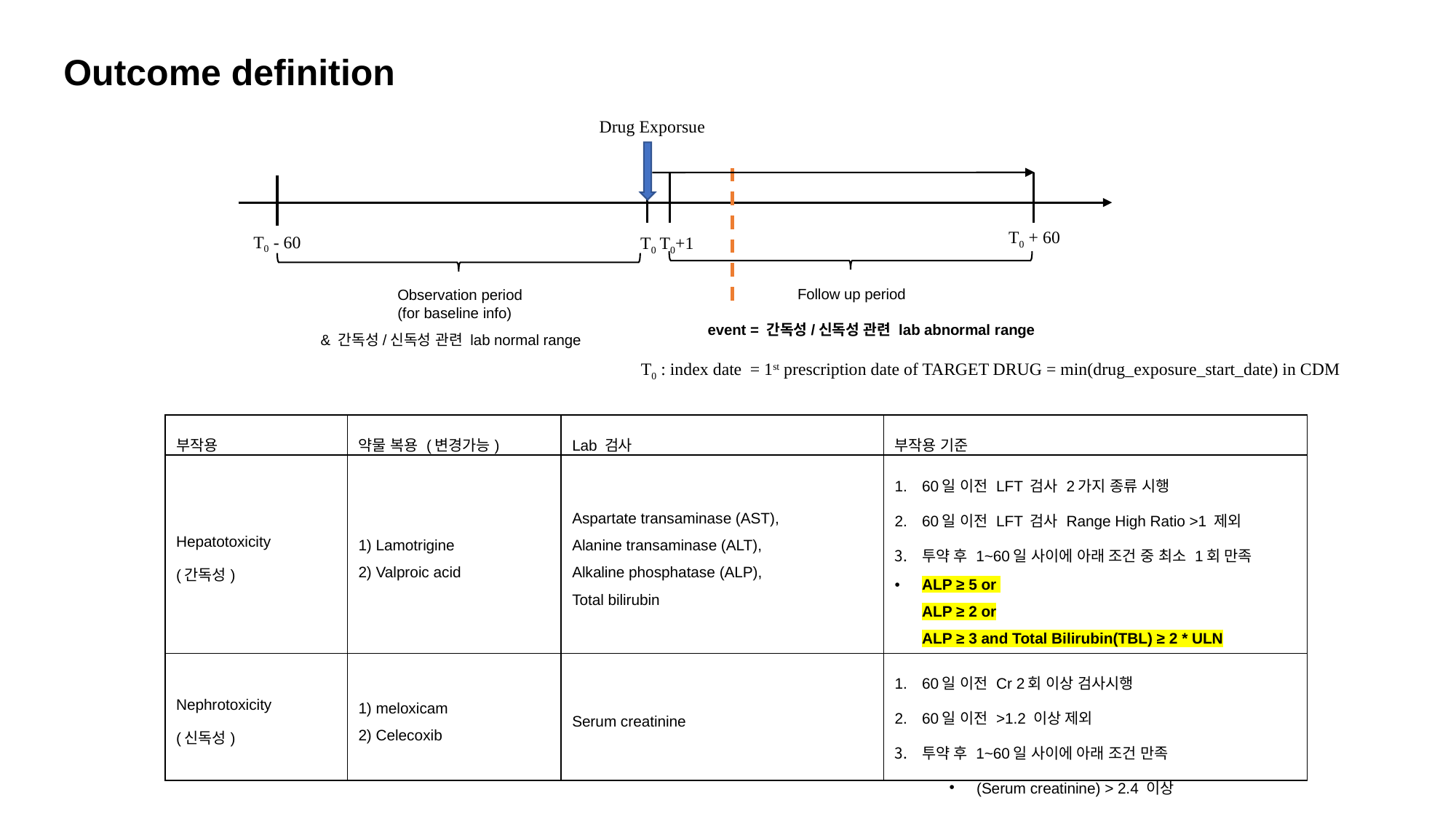

# Outcome definition

Drug Exporsue

T0 - 60
T0
Observation period
(for baseline info)
event = 간독성/신독성 관련 lab abnormal range
T0 + 60
& 간독성/신독성 관련 lab normal range
T0 : index date 	= 1st prescription date of TARGET DRUG = min(drug_exposure_start_date) in CDM

T0+1
Follow up period
| 부작용 | 약물 복용 (변경가능) | Lab 검사 | 부작용 기준 |
| --- | --- | --- | --- |
| Hepatotoxicity (간독성) | 1) Lamotrigine 2) Valproic acid | Aspartate transaminase (AST), Alanine transaminase (ALT), Alkaline phosphatase (ALP), Total bilirubin | 60일 이전 LFT 검사 2가지 종류 시행 60일 이전 LFT 검사 Range High Ratio >1 제외 투약 후 1~60일 사이에 아래 조건 중 최소 1회 만족 ALP ≥ 5 or ALP ≥ 2 or ALP ≥ 3 and Total Bilirubin(TBL) ≥ 2 \* ULN |
| Nephrotoxicity (신독성) | 1) meloxicam 2) Celecoxib | Serum creatinine | 60일 이전 Cr 2회 이상 검사시행 60일 이전 >1.2 이상 제외 투약 후 1~60일 사이에 아래 조건 만족 (Serum creatinine) > 2.4 이상 |